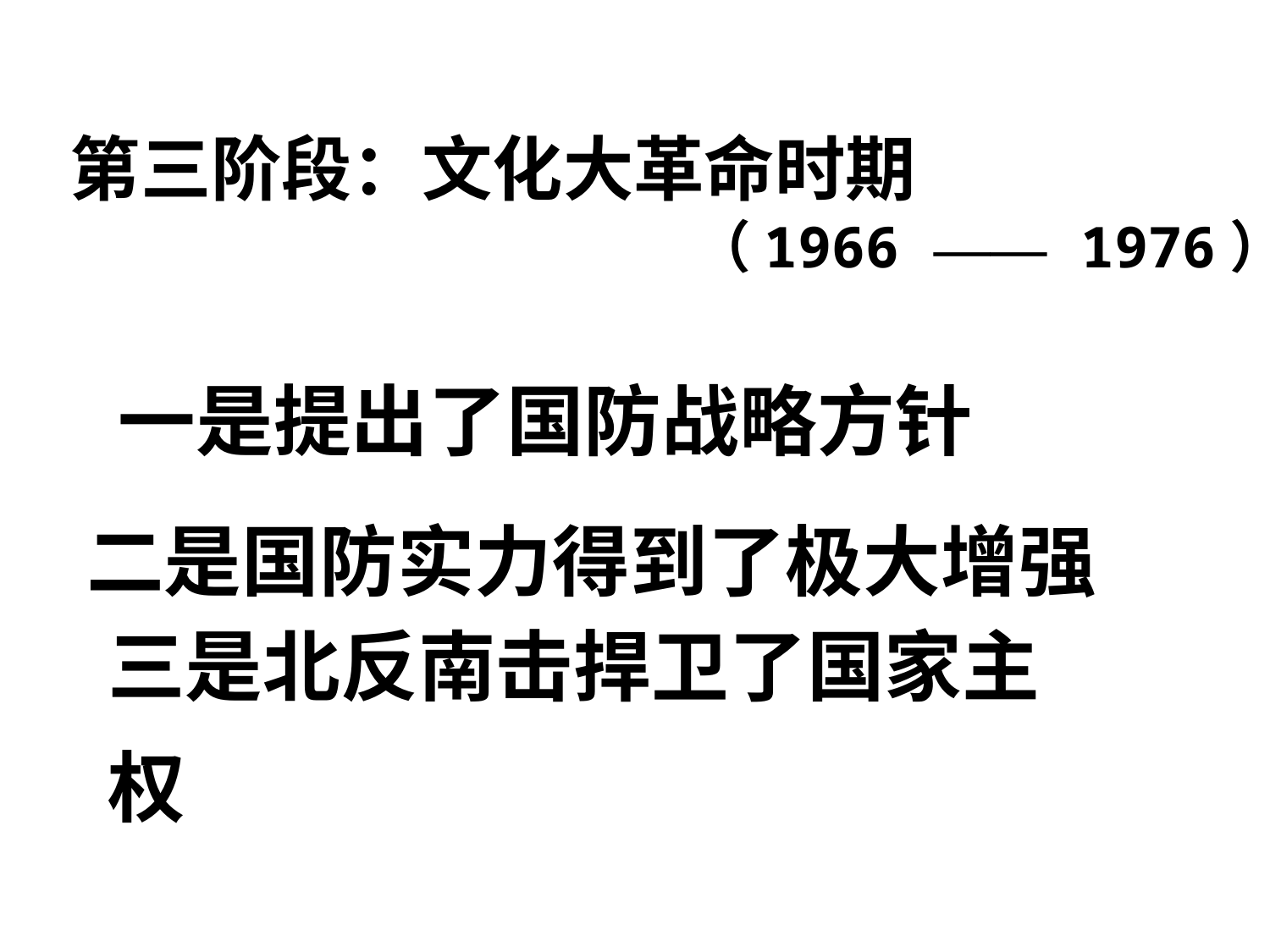

第三阶段：文化大革命时期
（1966 —— 1976）
一是提出了国防战略方针

三是北反南击捍卫了国家主权

二是国防实力得到了极大增强